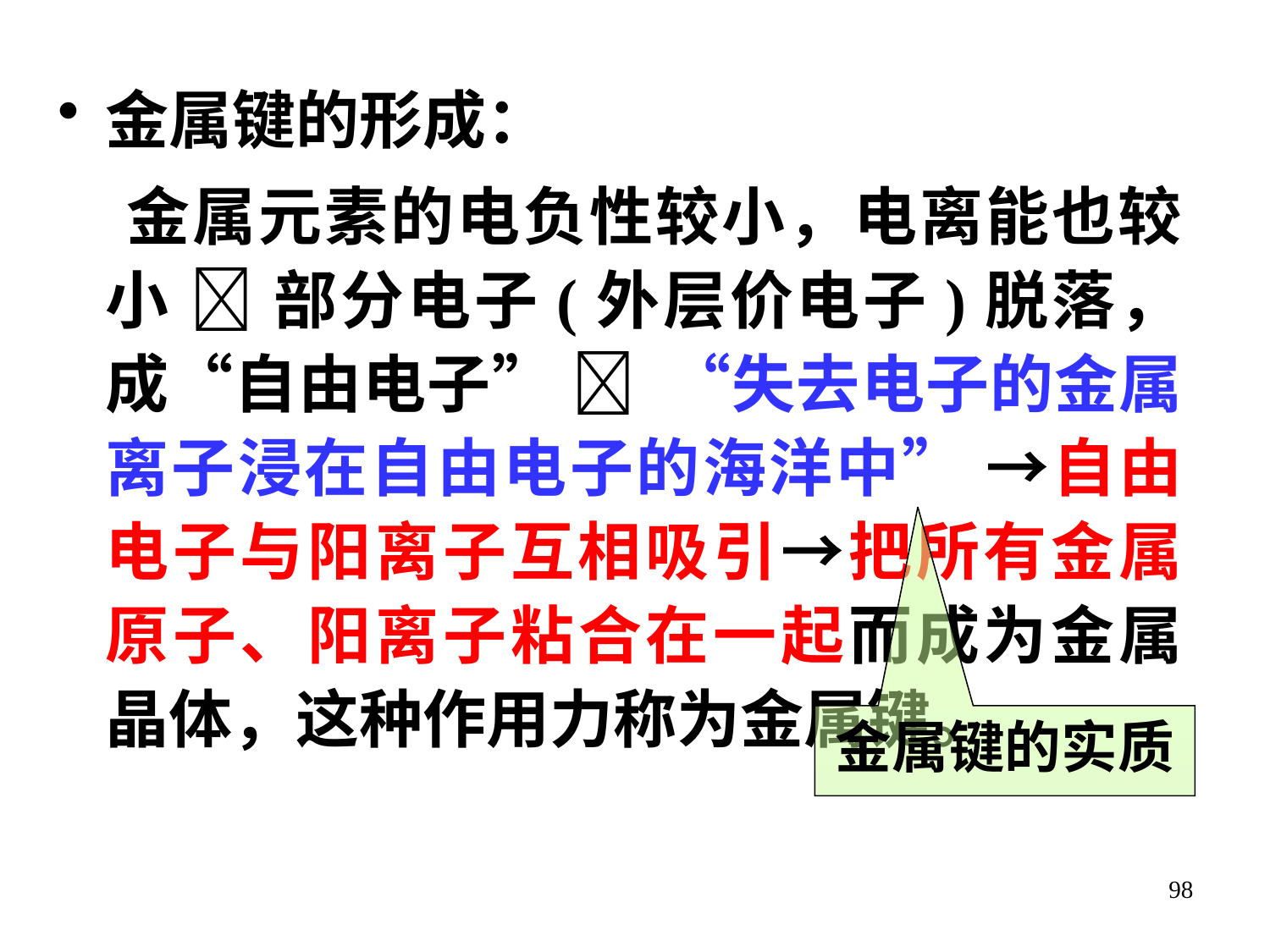

金属键的形成：
   金属元素的电负性较小，电离能也较小 → 部分电子(外层价电子)脱落，成“自由电子” →  “失去电子的金属离子浸在自由电子的海洋中” →自由电子与阳离子互相吸引→把所有金属原子、阳离子粘合在一起而成为金属晶体，这种作用力称为金属键。
金属键的实质
98